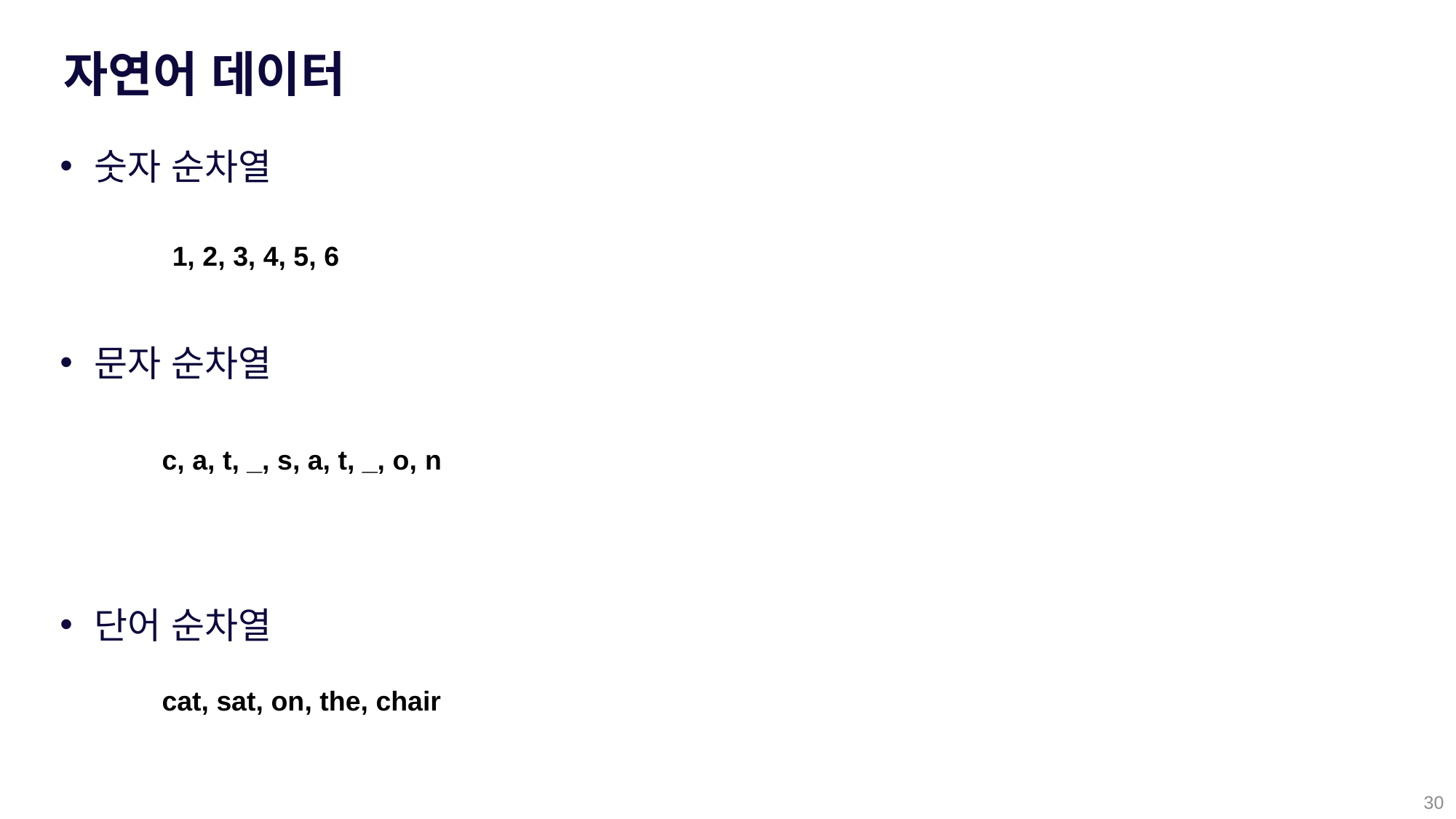

자연어 데이터

숫자 순차열

문자 순차열

단어 순차열

1, 2, 3, 4, 5, 6
c, a, t, _, s, a, t, _, o, n

cat, sat, on, the, chair

30